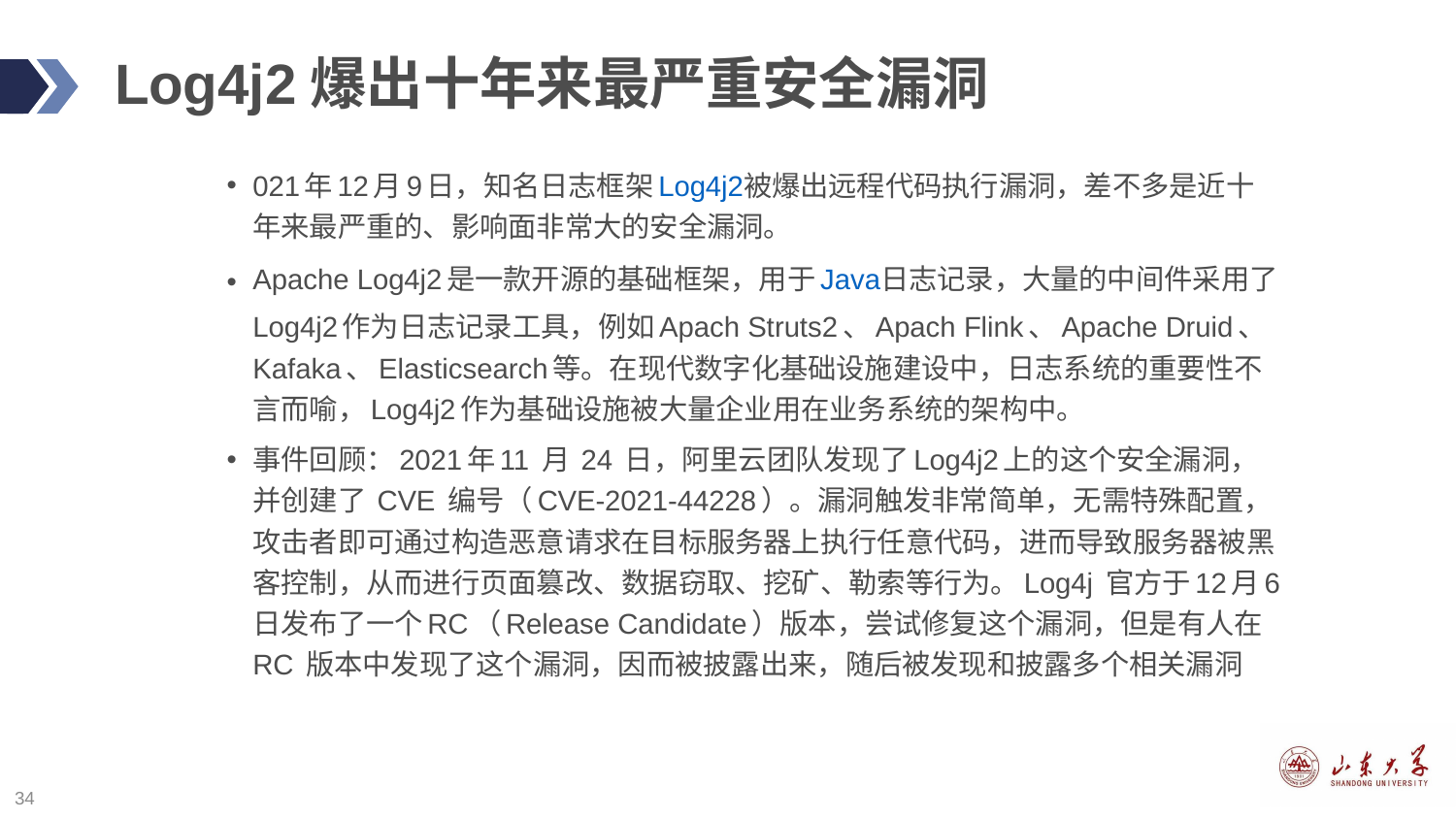

# Log4j2爆出十年来最严重安全漏洞
021年12月9日，知名日志框架Log4j2被爆出远程代码执行漏洞，差不多是近十年来最严重的、影响面非常大的安全漏洞。
Apache Log4j2是一款开源的基础框架，用于Java日志记录，大量的中间件采用了Log4j2作为日志记录工具，例如Apach Struts2、Apach Flink、Apache Druid、Kafaka、Elasticsearch等。在现代数字化基础设施建设中，日志系统的重要性不言而喻，Log4j2作为基础设施被大量企业用在业务系统的架构中。
事件回顾：2021年11 月 24 日，阿里云团队发现了Log4j2上的这个安全漏洞，并创建了 CVE 编号（CVE-2021-44228）。漏洞触发非常简单，无需特殊配置，攻击者即可通过构造恶意请求在目标服务器上执行任意代码，进而导致服务器被黑客控制，从而进行页面篡改、数据窃取、挖矿、勒索等行为。Log4j 官方于12月6日发布了一个RC（Release Candidate）版本，尝试修复这个漏洞，但是有人在 RC 版本中发现了这个漏洞，因而被披露出来，随后被发现和披露多个相关漏洞

34